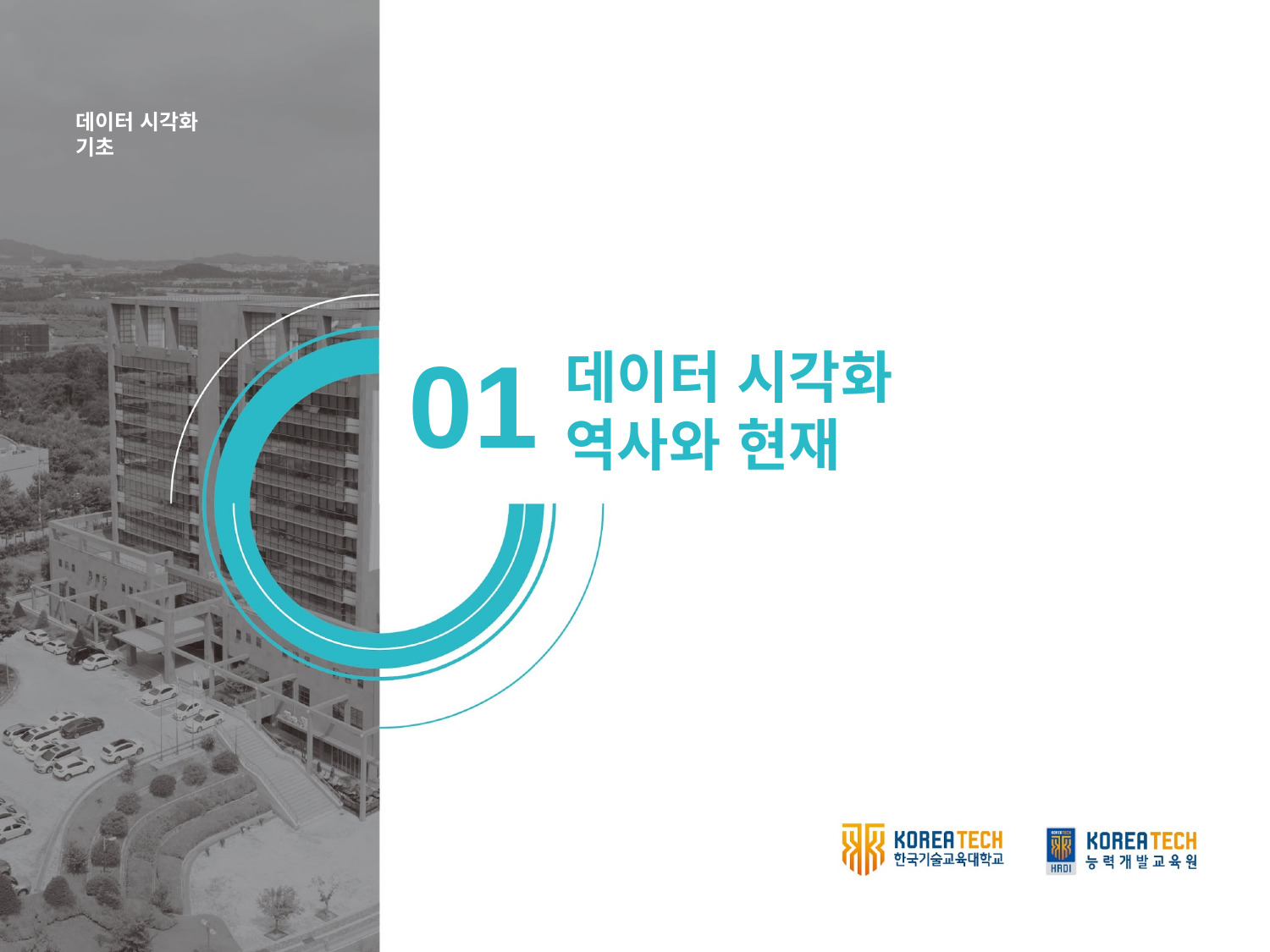

데이터 시각화 기초
01
데이터 시각화 역사와 현재